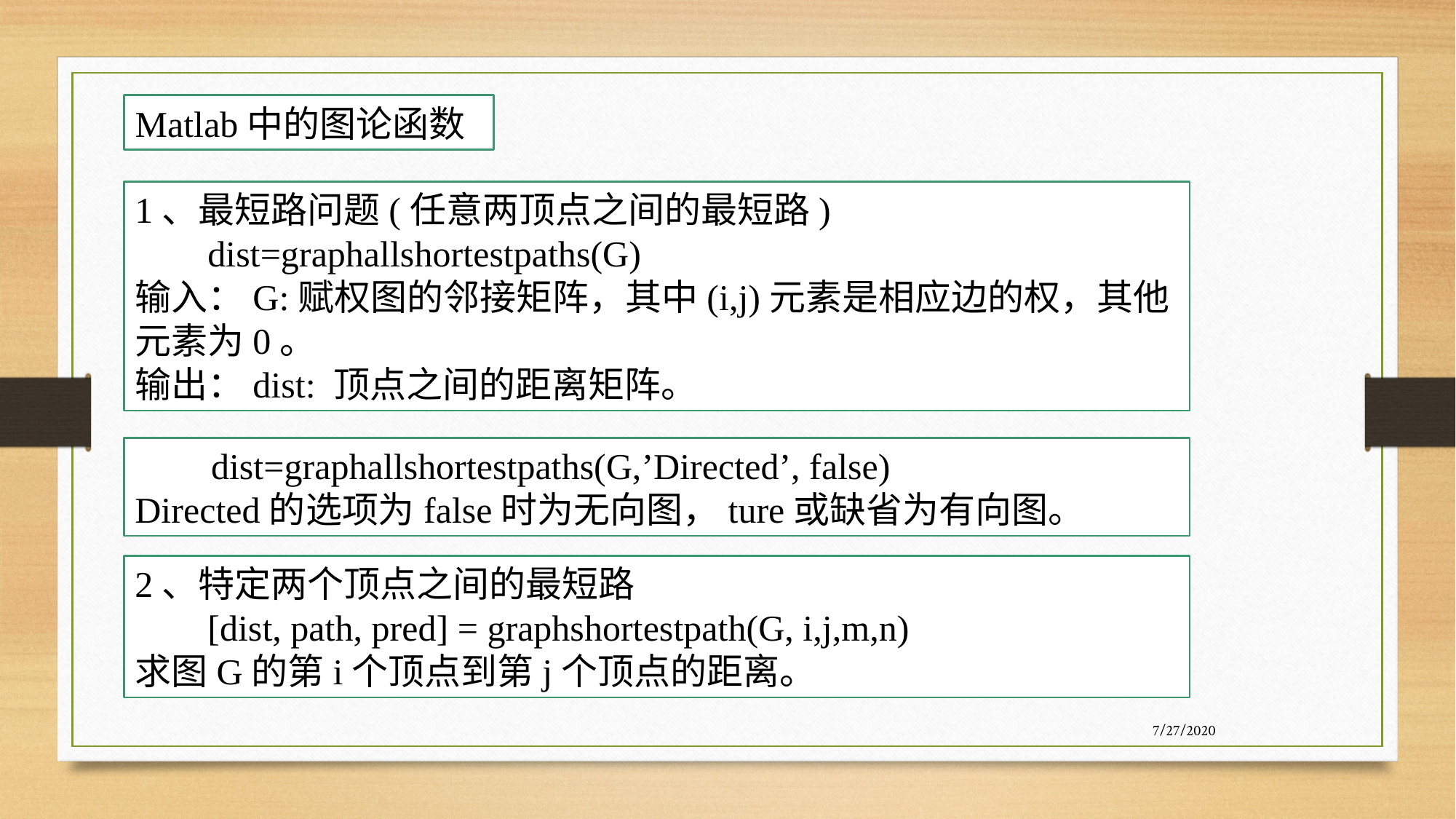

Matlab中的图论函数
1、最短路问题(任意两顶点之间的最短路)
        dist=graphallshortestpaths(G)
输入：G:赋权图的邻接矩阵，其中(i,j)元素是相应边的权，其他元素为0。
输出：dist: 顶点之间的距离矩阵。
           dist=graphallshortestpaths(G,’Directed’, false)
Directed的选项为false时为无向图，ture或缺省为有向图。
2、特定两个顶点之间的最短路
        [dist, path, pred] = graphshortestpath(G, i,j,m,n)
求图G的第i个顶点到第j个顶点的距离。

7/27/2020